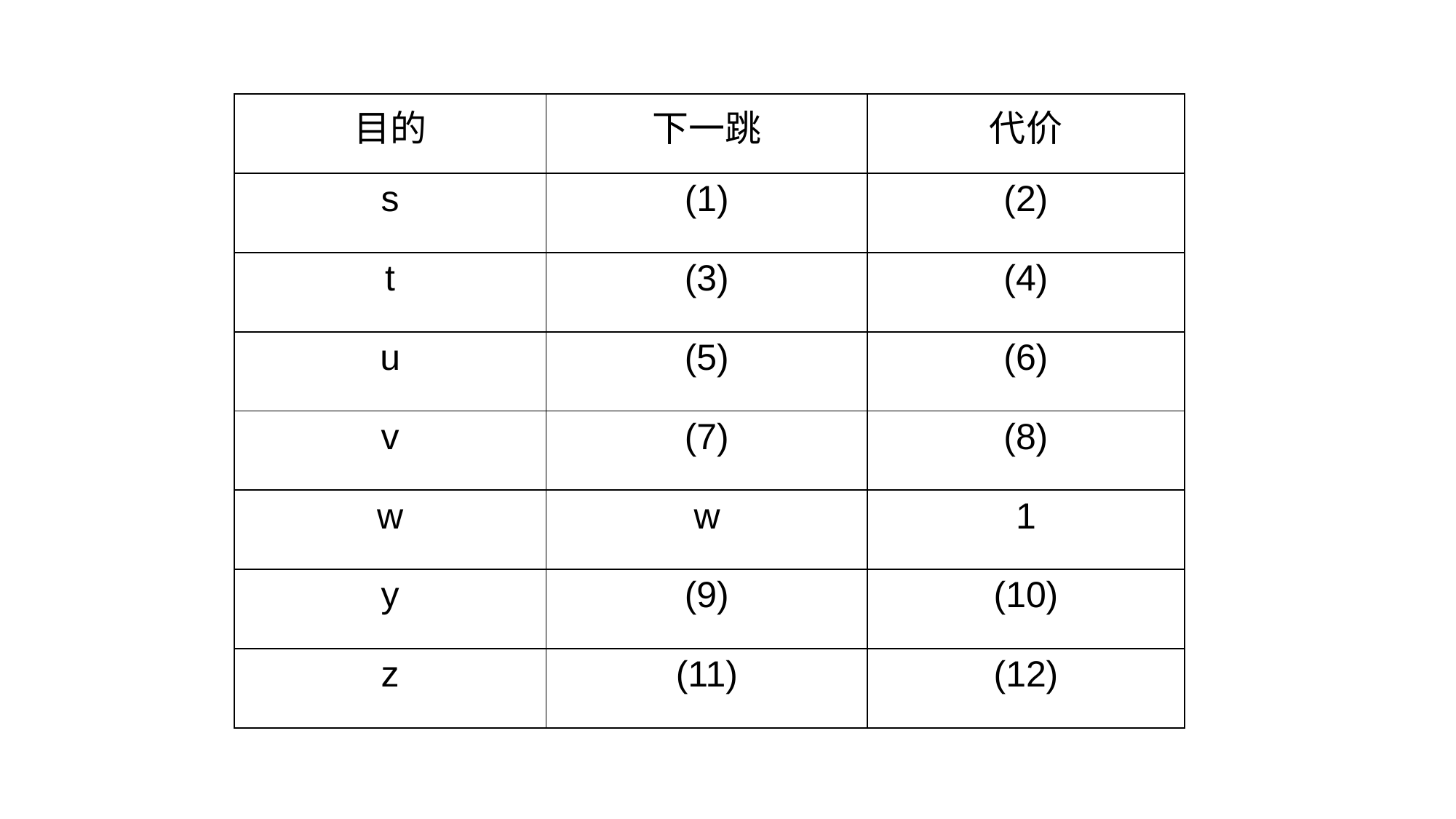

| 目的 | 下一跳 | 代价 |
| --- | --- | --- |
| s | (1) | (2) |
| t | (3) | (4) |
| u | (5) | (6) |
| v | (7) | (8) |
| w | w | 1 |
| y | (9) | (10) |
| z | (11) | (12) |